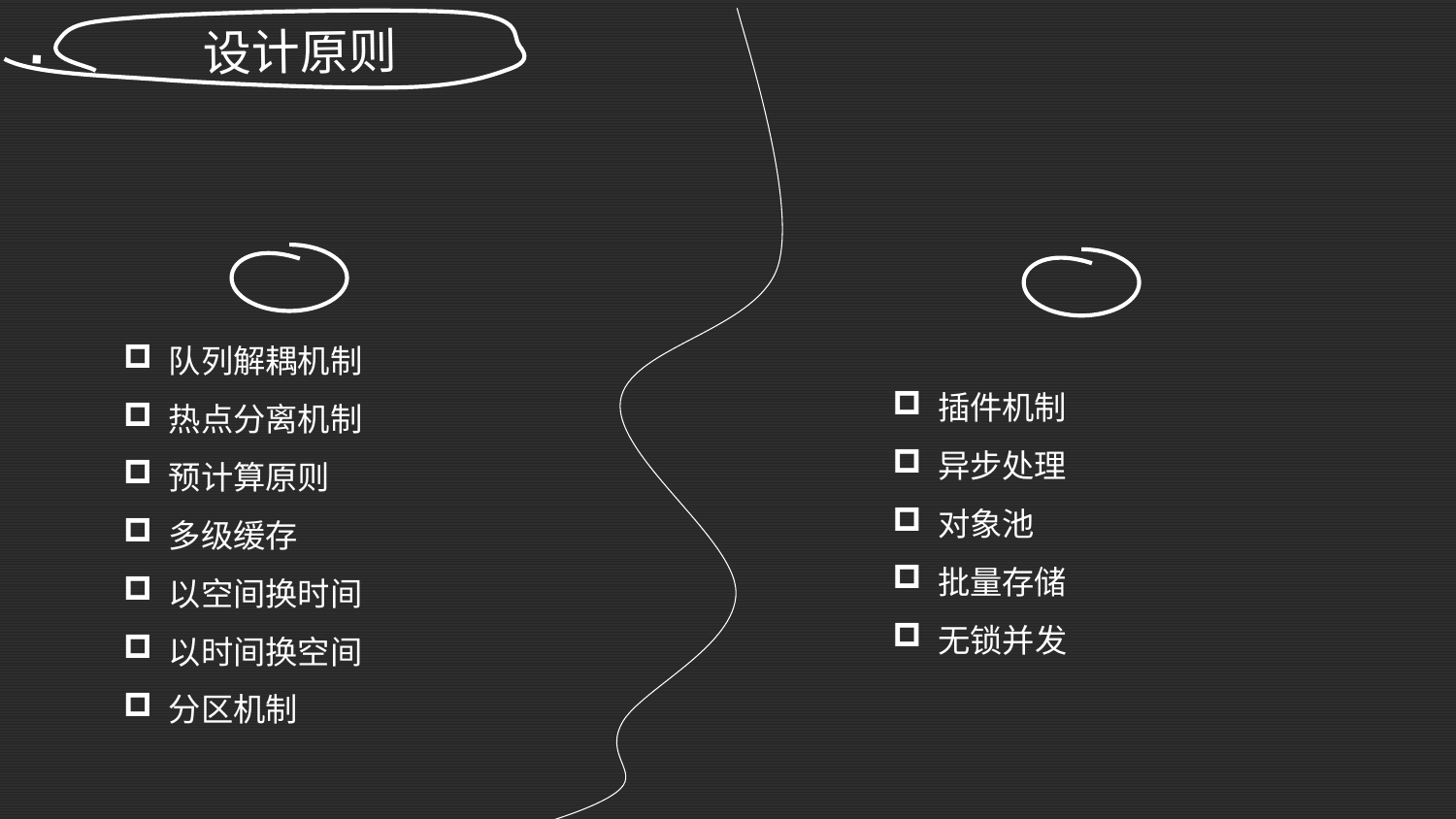

设计原则
.

队列解耦机制
热点分离机制
预计算原则
多级缓存
以空间换时间
以时间换空间
分区机制
插件机制
异步处理
对象池
批量存储
无锁并发